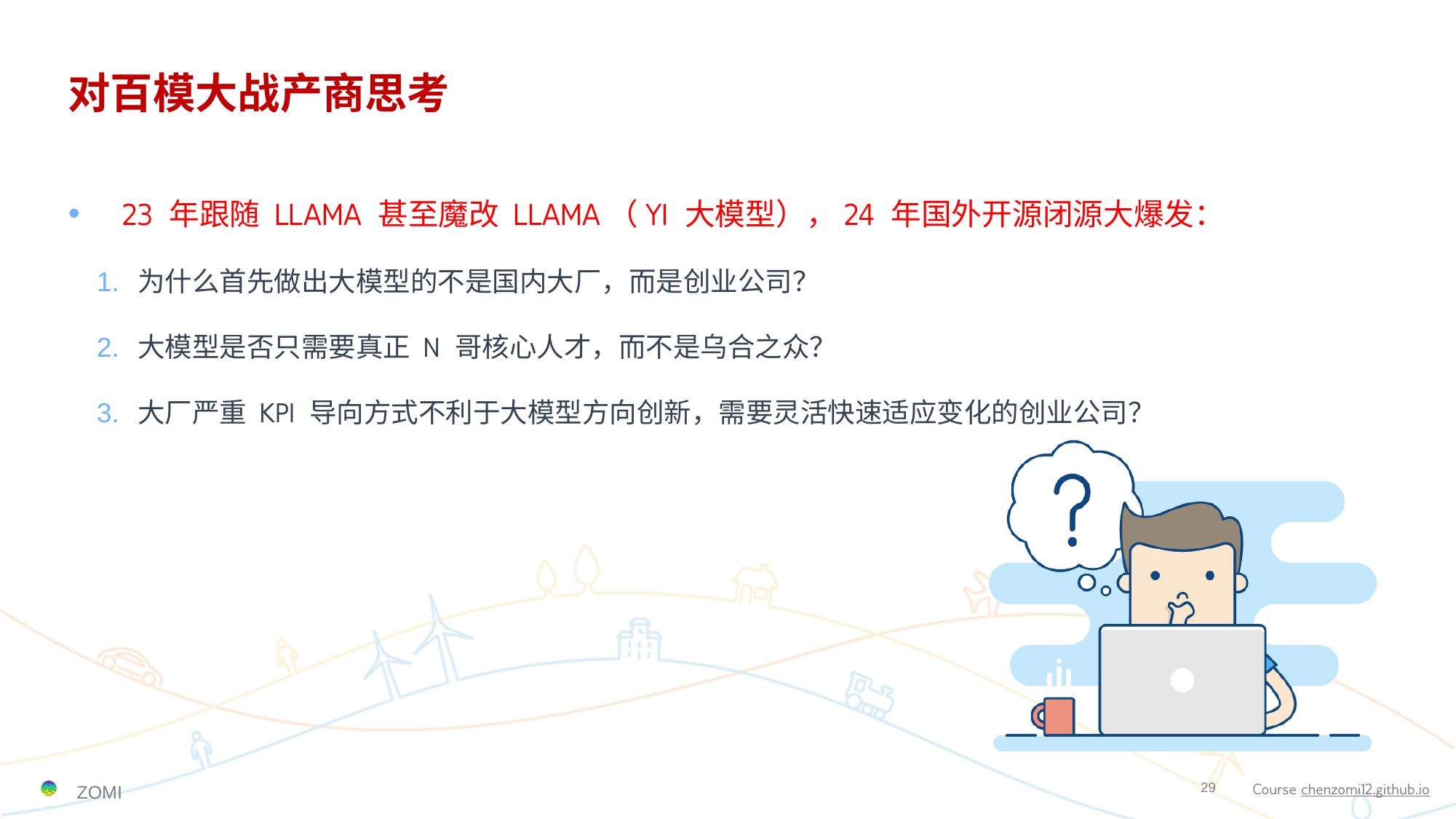

# 对百模大战产商思考
23 年跟随 LLAMA 甚至魔改 LLAMA（YI 大模型），24 年国外开源闭源大爆发：
为什么首先做出大模型的不是国内大厂，而是创业公司？
大模型是否只需要真正 N 哥核心人才，而不是乌合之众？
大厂严重 KPI 导向方式不利于大模型方向创新，需要灵活快速适应变化的创业公司？